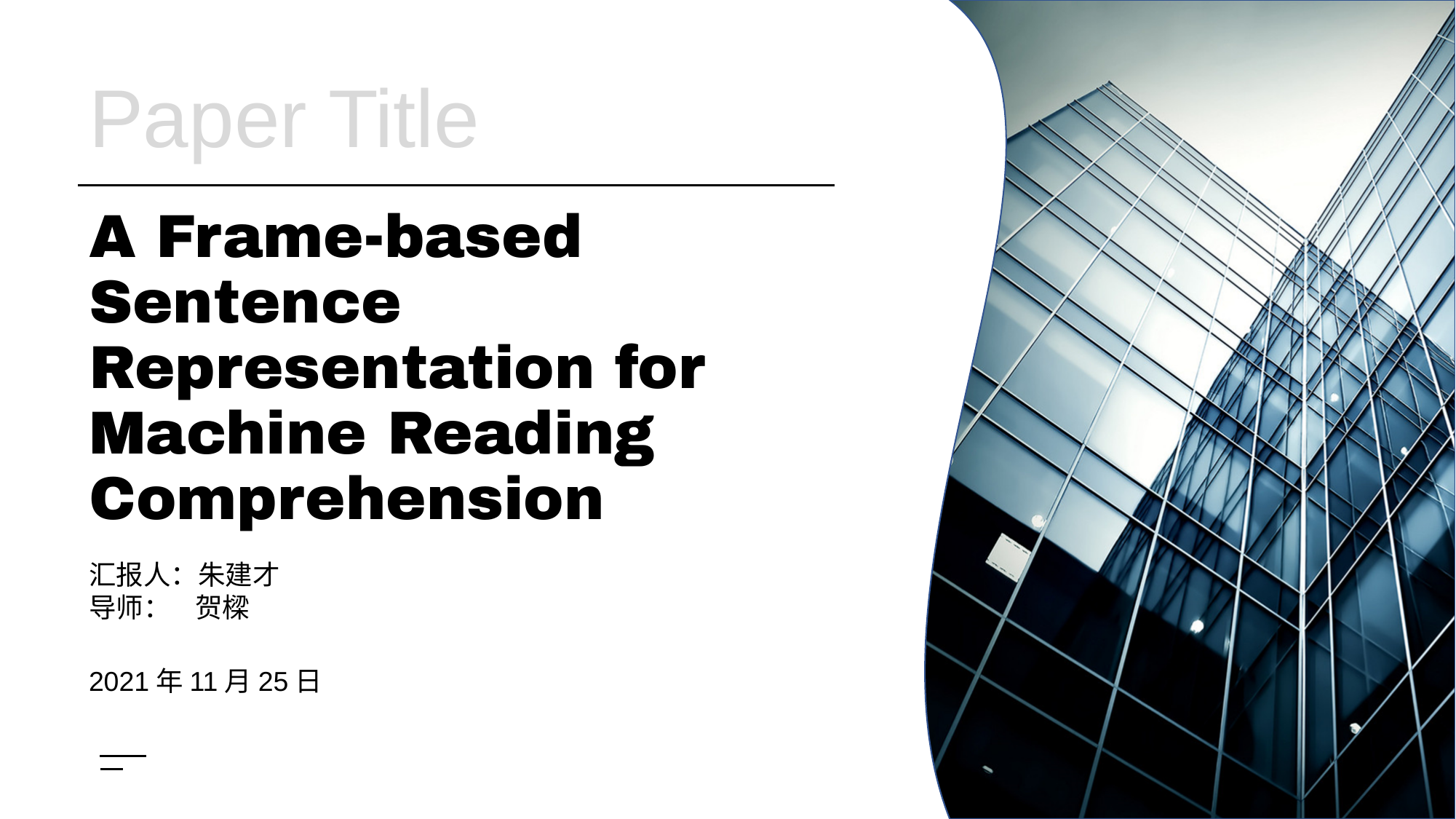

Paper Title
A Frame-based Sentence Representation for Machine Reading Comprehension
汇报人：朱建才
导师：    贺樑
2021年11月25日
1